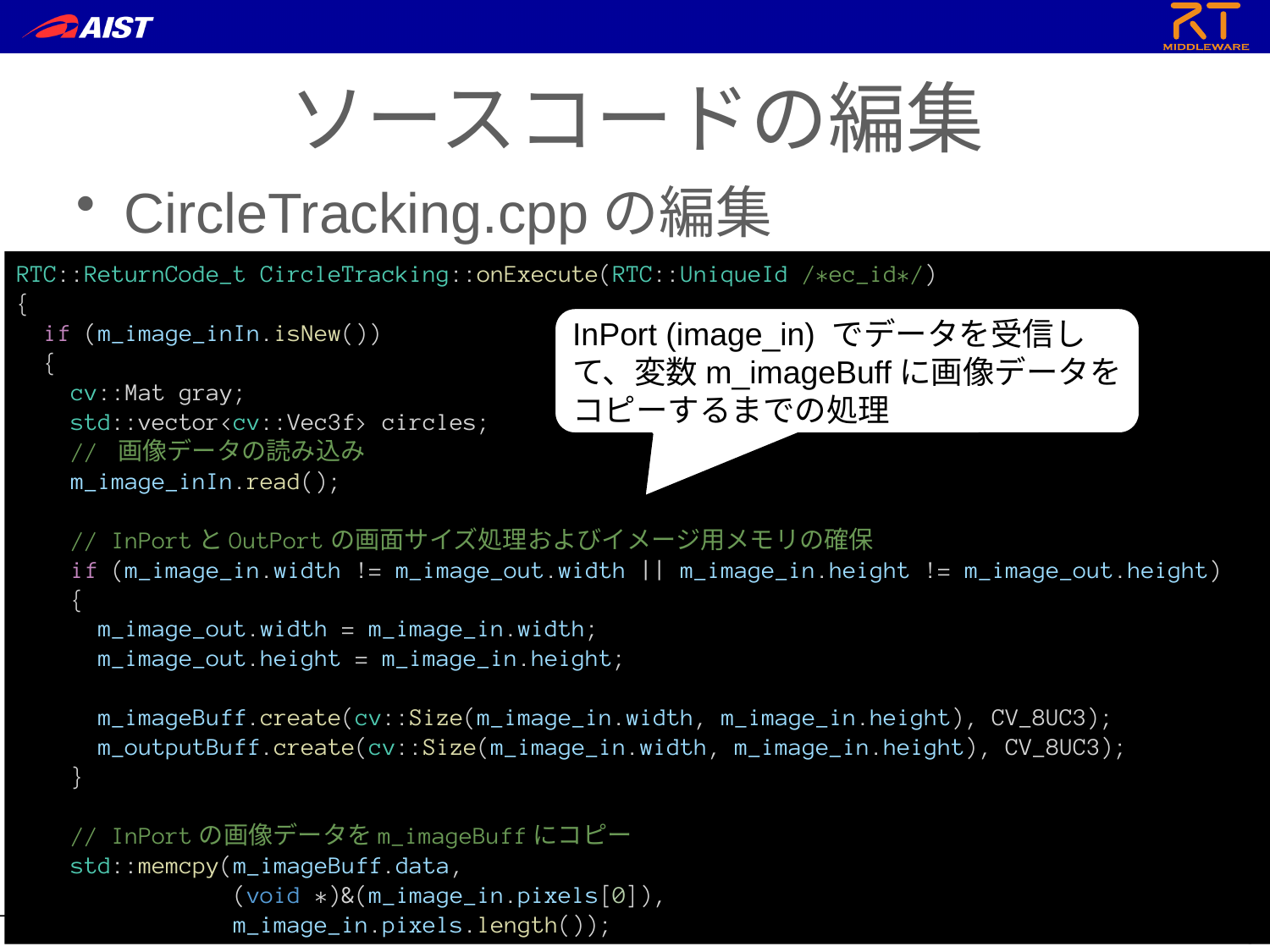

ソースコードの編集
CircleTracking.cppの編集
RTC::ReturnCode_t CircleTracking::onExecute(RTC::UniqueId /*ec_id*/)
{
  if (m_image_inIn.isNew())
  {
    cv::Mat gray;
    std::vector<cv::Vec3f> circles;
    // 画像データの読み込み
    m_image_inIn.read();
    // InPortとOutPortの画面サイズ処理およびイメージ用メモリの確保
    if (m_image_in.width != m_image_out.width || m_image_in.height != m_image_out.height)
    {
      m_image_out.width = m_image_in.width;
      m_image_out.height = m_image_in.height;
      m_imageBuff.create(cv::Size(m_image_in.width, m_image_in.height), CV_8UC3);
      m_outputBuff.create(cv::Size(m_image_in.width, m_image_in.height), CV_8UC3);
    }
    // InPortの画像データをm_imageBuffにコピー
    std::memcpy(m_imageBuff.data,
                (void *)&(m_image_in.pixels[0]),
                m_image_in.pixels.length());
InPort (image_in) でデータを受信して、変数m_imageBuffに画像データをコピーするまでの処理
25